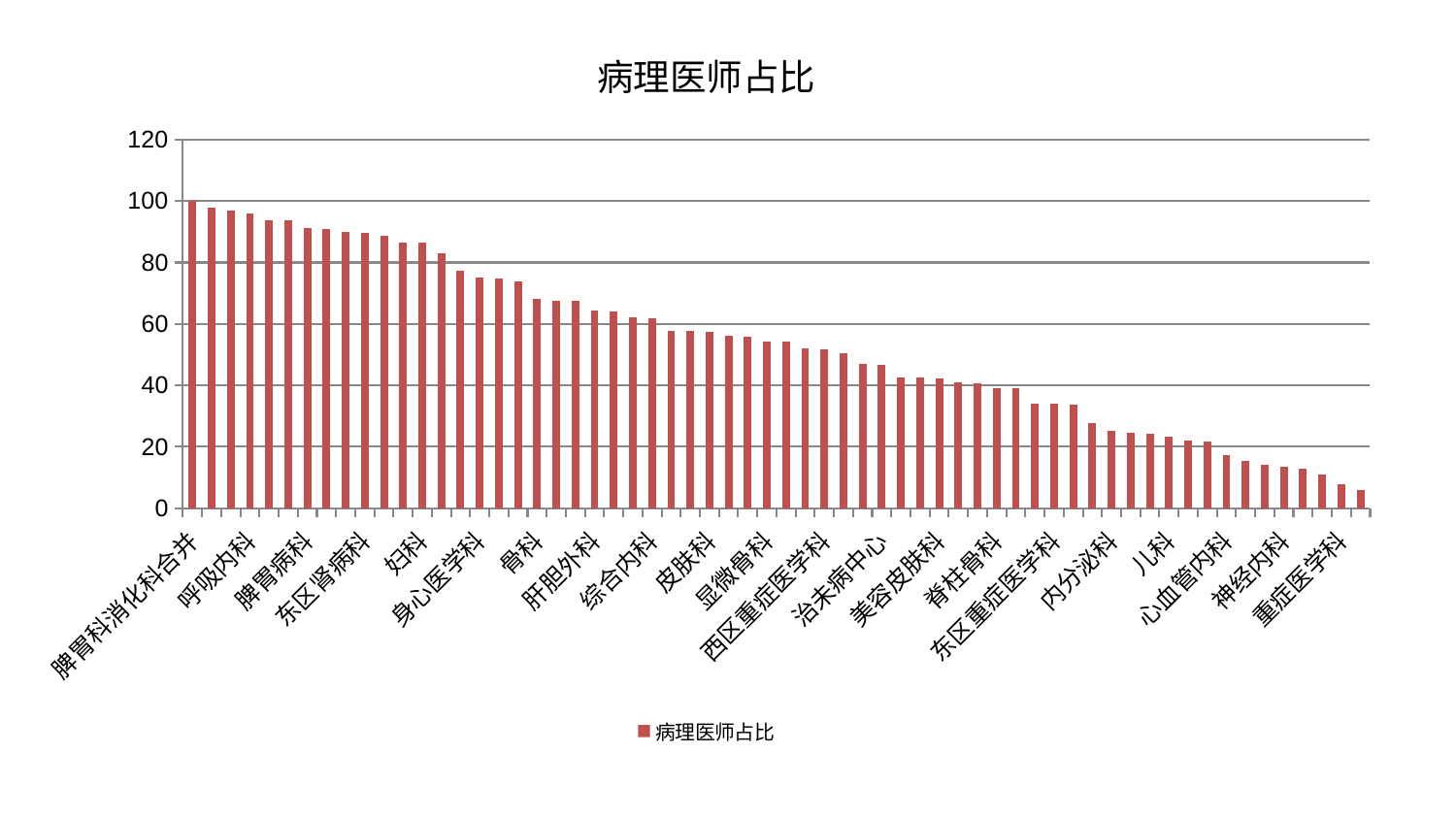

### Chart: 病理医师占比

| Category | 病理医师占比 |
|---|---|
| 脾胃科消化科合并 | 100.00000000000001 |
| 创伤骨科 | 97.69657829204787 |
| 周围血管科 | 96.9400090299633 |
| 呼吸内科 | 96.0891373142513 |
| 男科 | 93.7537111975345 |
| 口腔科 | 93.68581849323041 |
| 脾胃病科 | 91.0855492445515 |
| 运动损伤骨科 | 90.872050839099 |
| 风湿病科 | 89.89528883376445 |
| 东区肾病科 | 89.53763585136097 |
| 脑病一科 | 88.66935865771326 |
| 针灸科 | 86.57837982878647 |
| 妇科 | 86.42873453494626 |
| 肿瘤内科 | 83.11778939322278 |
| 关节骨科 | 77.4736186561905 |
| 身心医学科 | 75.25230489172826 |
| 普通外科 | 74.95699078007046 |
| 脑病二科 | 73.80200054353092 |
| 骨科 | 68.12120172653242 |
| 妇二科 | 67.5134133548465 |
| 心病二科 | 67.43004855781315 |
| 肝胆外科 | 64.44351627919565 |
| 脑病三科 | 64.07786067772899 |
| 微创骨科 | 62.12389175990627 |
| 综合内科 | 61.9241729846496 |
| 中医外治中心 | 57.764743674696525 |
| 消化内科 | 57.734561259826435 |
| 皮肤科 | 57.304129586659606 |
| 小儿推拿科 | 56.1267042788727 |
| 血液科 | 55.767131269368015 |
| 显微骨科 | 54.38647669664173 |
| 乳腺甲状腺外科 | 54.22736194455186 |
| 中医经典科 | 51.97874576606419 |
| 西区重症医学科 | 51.63259888170737 |
| 胸外科 | 50.50936094940376 |
| 肛肠科 | 46.9512850370919 |
| 治未病中心 | 46.608294701674254 |
| 肾脏内科 | 42.56094688096249 |
| 康复科 | 42.46662158459771 |
| 美容皮肤科 | 42.3395569367393 |
| 神经外科 | 40.85382172508512 |
| 妇科妇二科合并 | 40.59741341571311 |
| 脊柱骨科 | 39.140941733846375 |
| 肾病科 | 39.11417226659449 |
| 心病四科 | 34.07730044540193 |
| 东区重症医学科 | 34.011388910440104 |
| 推拿科 | 33.73481259393462 |
| 耳鼻喉科 | 27.745331212404576 |
| 内分泌科 | 25.224448532615707 |
| 老年医学科 | 24.54669858023954 |
| 小儿骨科 | 24.32366912472729 |
| 儿科 | 23.329394300001844 |
| 医院 | 22.064904910127535 |
| 肝病科 | 21.609795324156803 |
| 心血管内科 | 17.341991144913386 |
| 产科 | 15.496913885573813 |
| 心病一科 | 14.059253446752468 |
| 神经内科 | 13.386940981109944 |
| 泌尿外科 | 12.956212150593375 |
| 心病三科 | 11.022839749300218 |
| 重症医学科 | 7.81968732613915 |
| 眼科 | 6.048763500736944 |
160